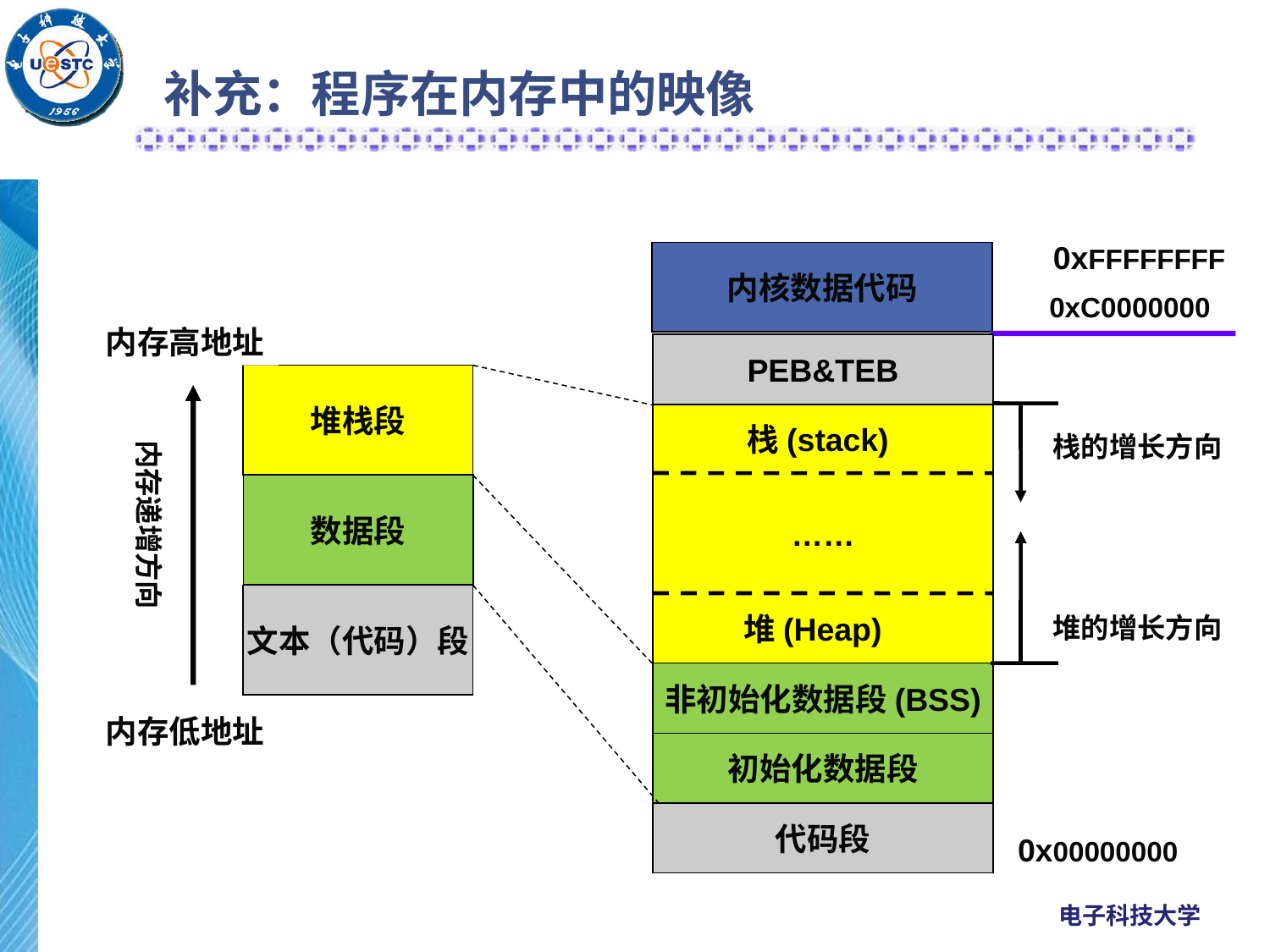

补充：程序在内存中的映像
 0xFFFFFFFF
内核数据代码
0xC0000000
内存高地址

PEB&TEB

堆栈段

栈(stack)
……

栈的增长方向
内存递增方向

数据段

堆(Heap)
文本（代码）段

堆的增长方向
非初始化数据段(BSS)

内存低地址
初始化数据段
代码段
0x00000000